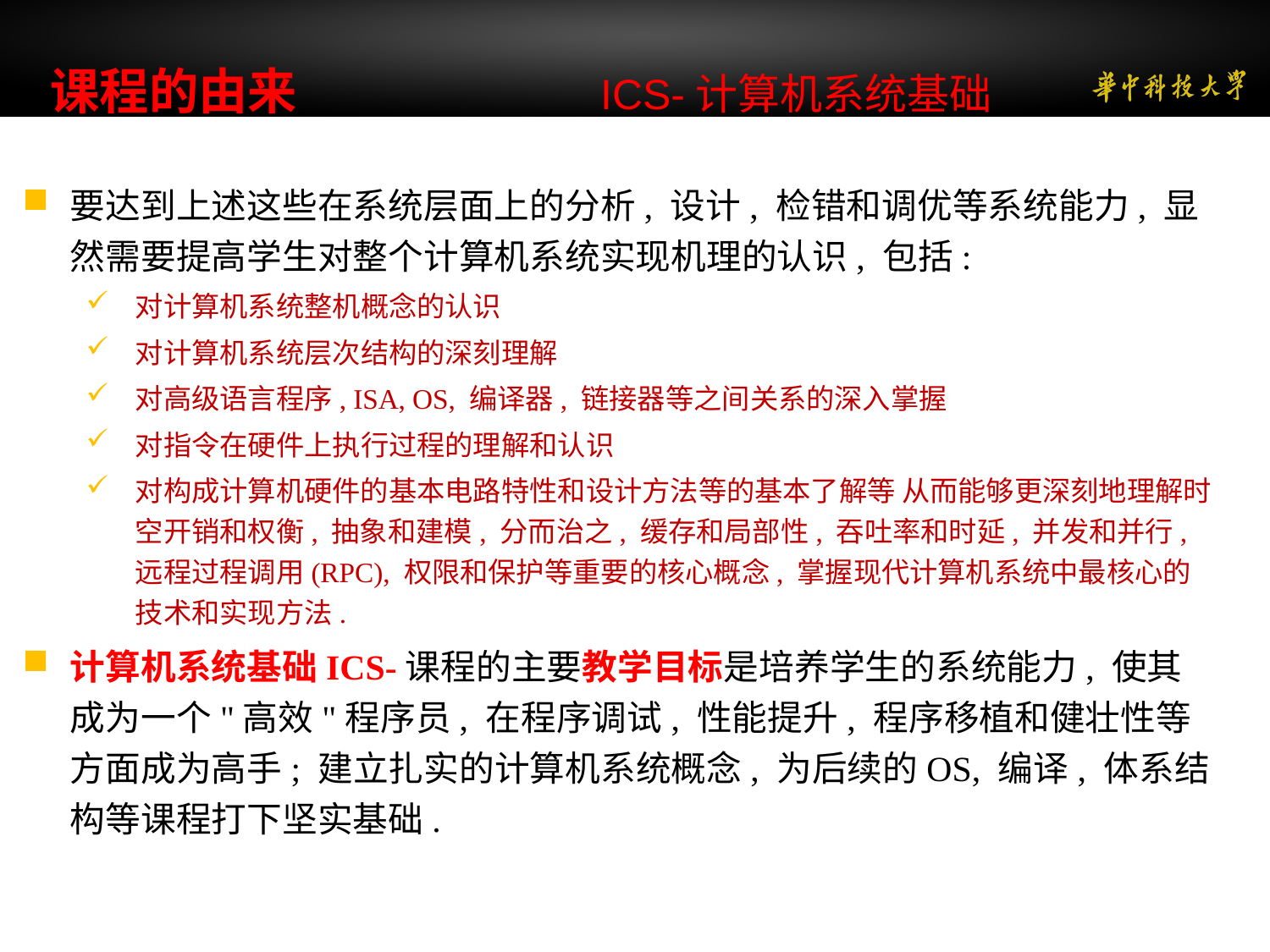

# 课程的由来                          ICS-计算机系统基础
要达到上述这些在系统层面上的分析, 设计, 检错和调优等系统能力, 显然需要提高学生对整个计算机系统实现机理的认识, 包括:
对计算机系统整机概念的认识
对计算机系统层次结构的深刻理解
对高级语言程序, ISA, OS, 编译器, 链接器等之间关系的深入掌握
对指令在硬件上执行过程的理解和认识
对构成计算机硬件的基本电路特性和设计方法等的基本了解等 从而能够更深刻地理解时空开销和权衡, 抽象和建模, 分而治之, 缓存和局部性, 吞吐率和时延, 并发和并行, 远程过程调用(RPC), 权限和保护等重要的核心概念, 掌握现代计算机系统中最核心的技术和实现方法.
计算机系统基础ICS-课程的主要教学目标是培养学生的系统能力, 使其成为一个"高效"程序员, 在程序调试, 性能提升, 程序移植和健壮性等方面成为高手; 建立扎实的计算机系统概念, 为后续的OS, 编译, 体系结构等课程打下坚实基础.